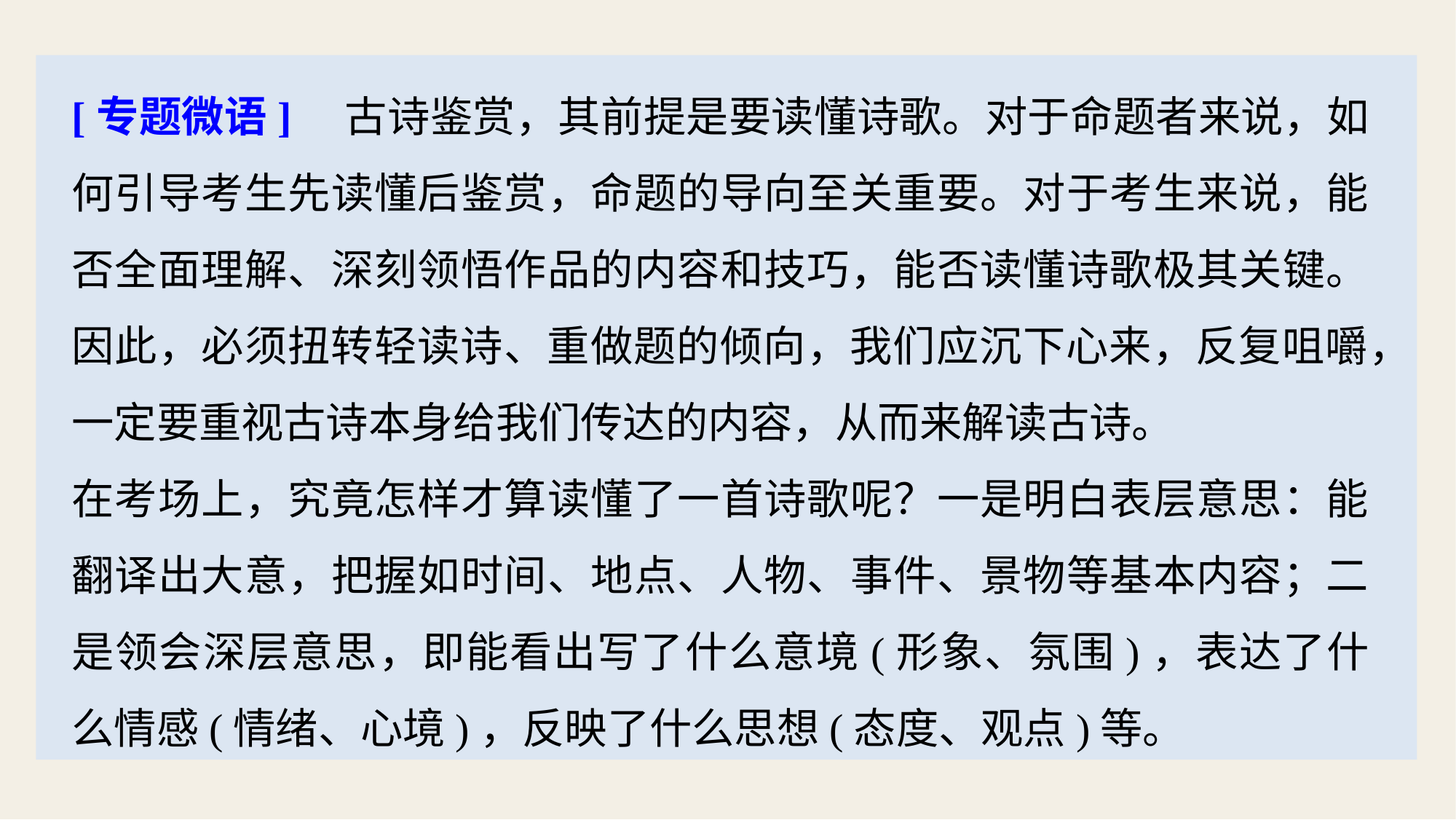

[专题微语]　古诗鉴赏，其前提是要读懂诗歌。对于命题者来说，如何引导考生先读懂后鉴赏，命题的导向至关重要。对于考生来说，能否全面理解、深刻领悟作品的内容和技巧，能否读懂诗歌极其关键。因此，必须扭转轻读诗、重做题的倾向，我们应沉下心来，反复咀嚼，一定要重视古诗本身给我们传达的内容，从而来解读古诗。
在考场上，究竟怎样才算读懂了一首诗歌呢？一是明白表层意思：能翻译出大意，把握如时间、地点、人物、事件、景物等基本内容；二是领会深层意思，即能看出写了什么意境(形象、氛围)，表达了什么情感(情绪、心境)，反映了什么思想(态度、观点)等。